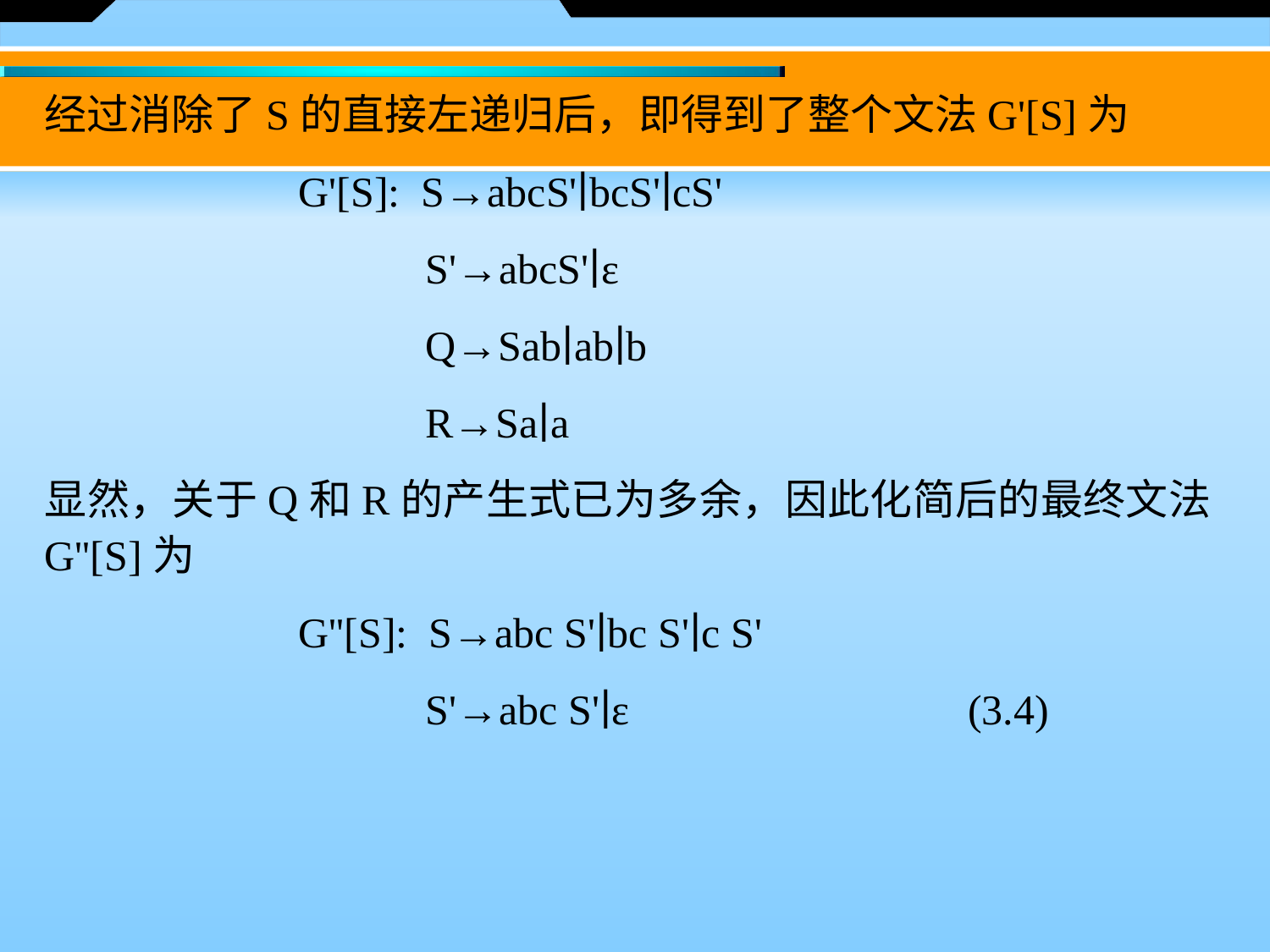

经过消除了S的直接左递归后，即得到了整个文法G'[S]为
		G'[S]:  S→abcS'∣bcS'∣cS'
 			S'→abcS'∣ε
 			Q→Sab∣ab∣b
                    		R→Sa∣a
显然，关于Q和R的产生式已为多余，因此化简后的最终文法G''[S]为
		G''[S]:  S→abc S'∣bc S'∣c S'
  			S'→abc S'∣ε                                (3.4)